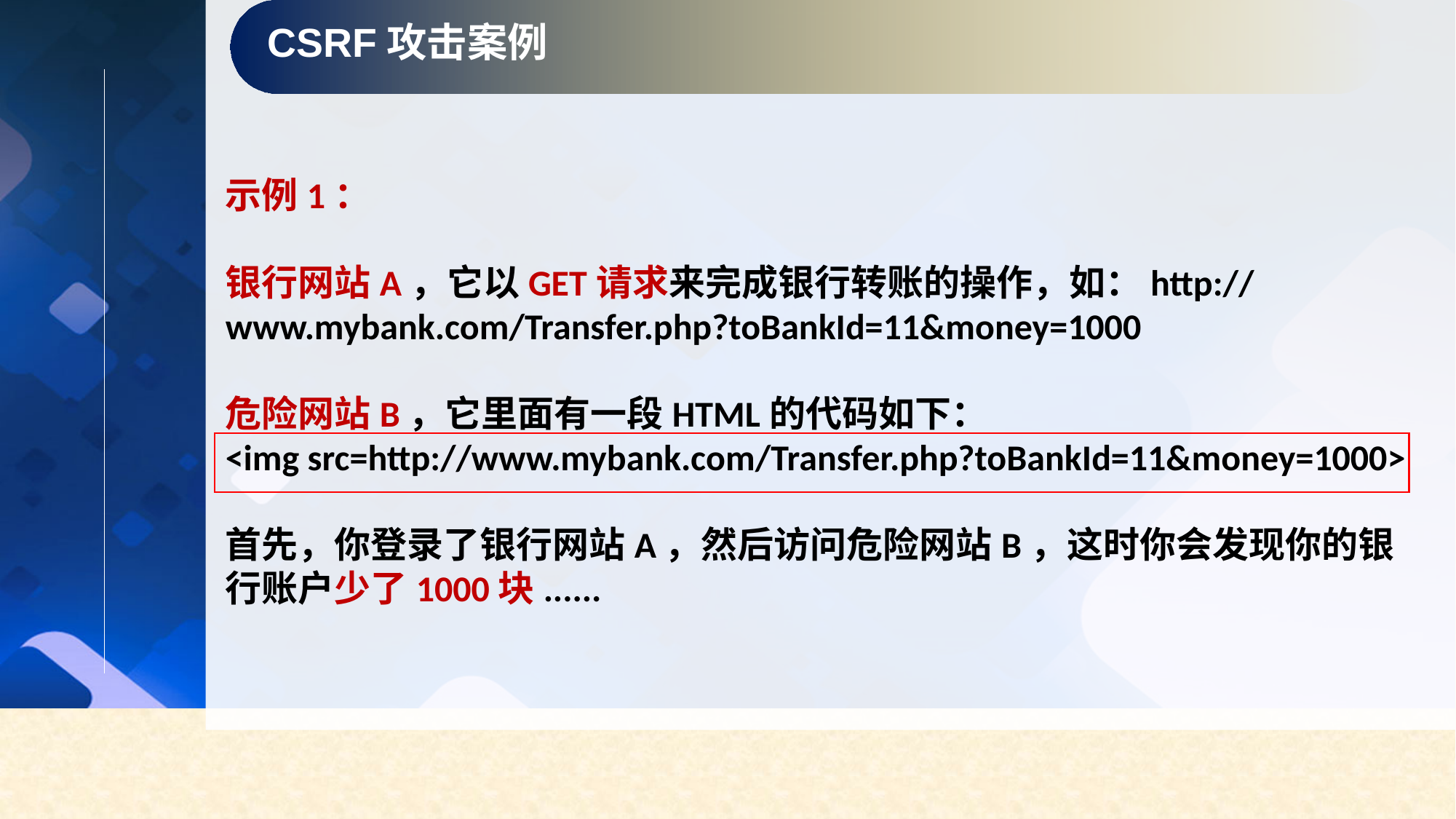

CSRF攻击案例
示例1：

银行网站A，它以GET请求来完成银行转账的操作，如：http://www.mybank.com/Transfer.php?toBankId=11&money=1000

危险网站B，它里面有一段HTML的代码如下：
<img src=http://www.mybank.com/Transfer.php?toBankId=11&money=1000>

首先，你登录了银行网站A，然后访问危险网站B，这时你会发现你的银行账户少了1000块......